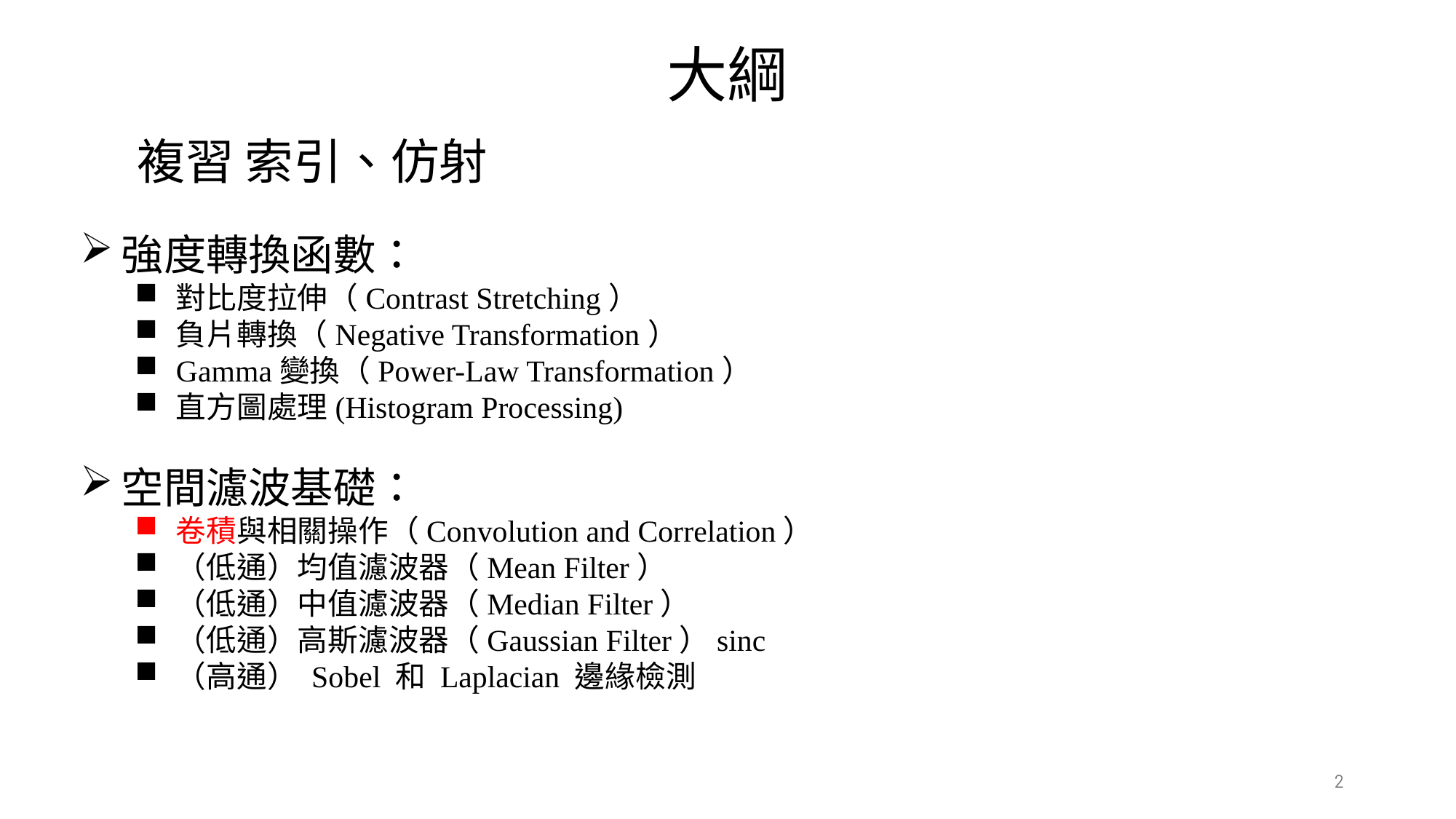

大綱
複習 索引、仿射
強度轉換函數：
對比度拉伸（Contrast Stretching）
負片轉換（Negative Transformation）
Gamma變換（Power-Law Transformation）
直方圖處理(Histogram Processing)

空間濾波基礎：
卷積與相關操作（Convolution and Correlation）
（低通）均值濾波器（Mean Filter）
（低通）中值濾波器（Median Filter）
（低通）高斯濾波器（Gaussian Filter）sinc
（高通） Sobel 和 Laplacian 邊緣檢測
2